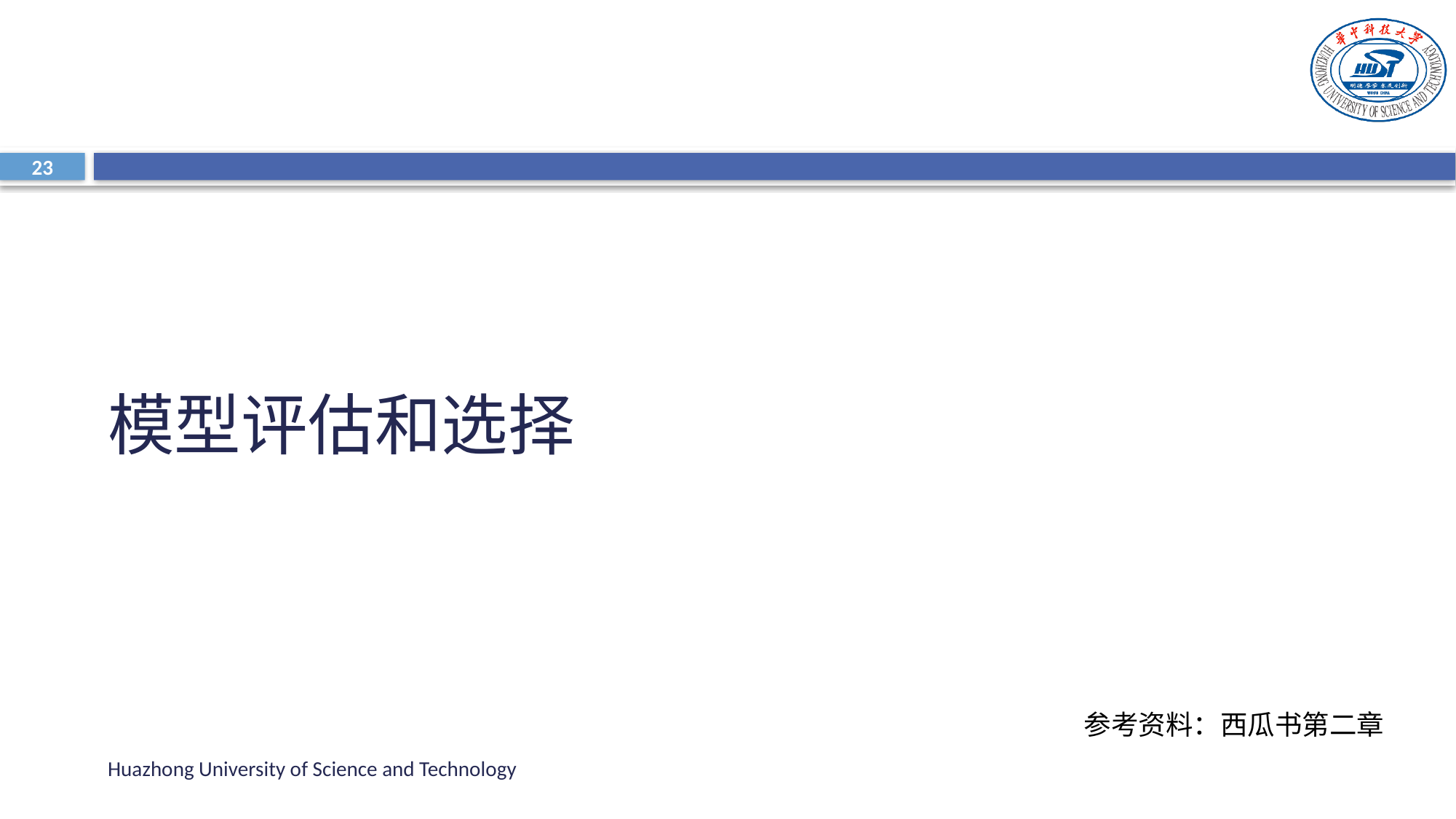

#
23
模型评估和选择
参考资料：西瓜书第二章
Huazhong University of Science and Technology